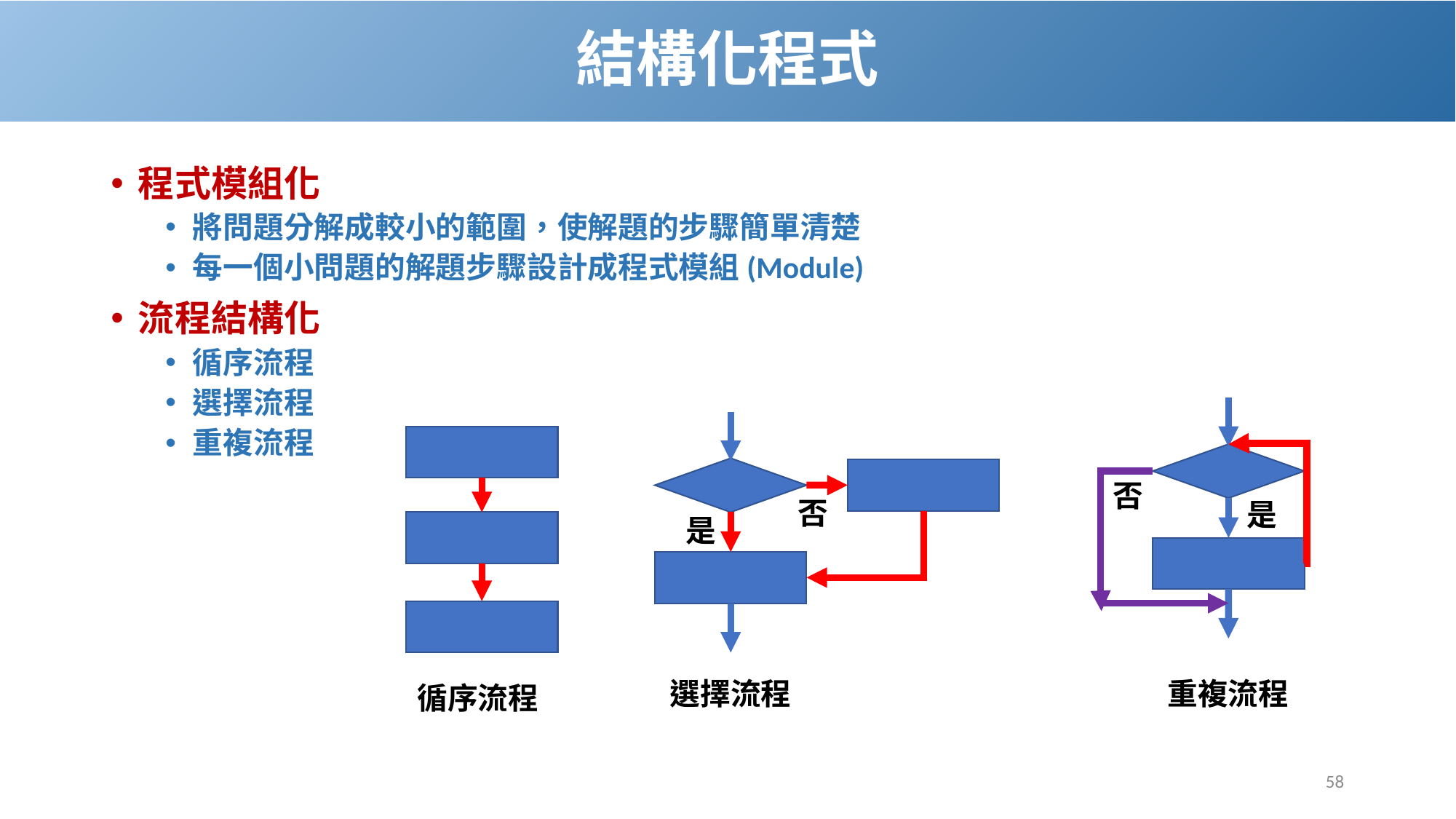

# 結構化程式
程式模組化
將問題分解成較小的範圍，使解題的步驟簡單清楚
每一個小問題的解題步驟設計成程式模組(Module)
流程結構化
循序流程
選擇流程
重複流程

否
否
是
是

選擇流程
重複流程
循序流程
58